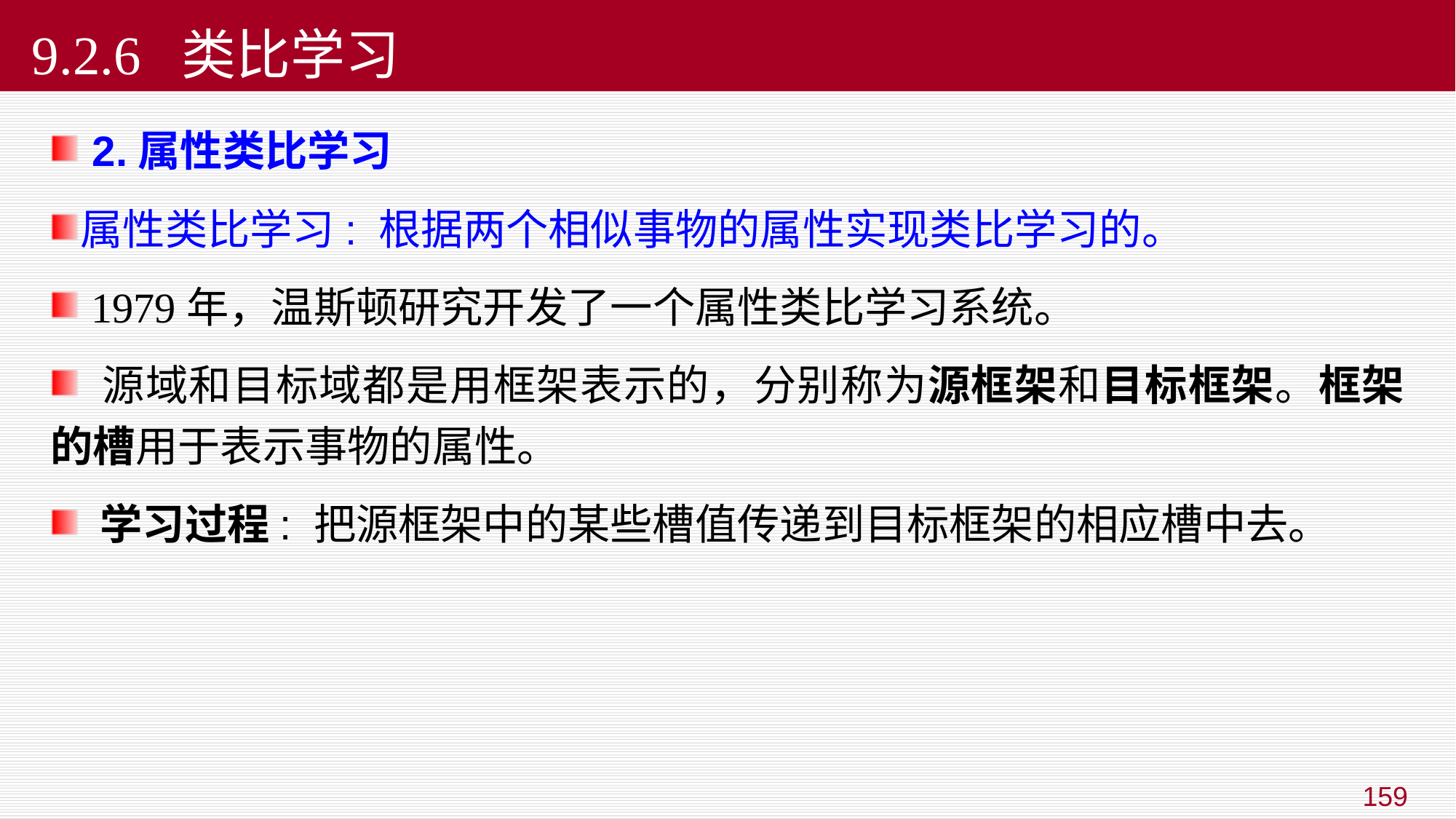

# 9.2.6  类比学习
 2.属性类比学习
属性类比学习: 根据两个相似事物的属性实现类比学习的。
 1979年，温斯顿研究开发了一个属性类比学习系统。
 源域和目标域都是用框架表示的，分别称为源框架和目标框架。框架的槽用于表示事物的属性。
 学习过程: 把源框架中的某些槽值传递到目标框架的相应槽中去。
159